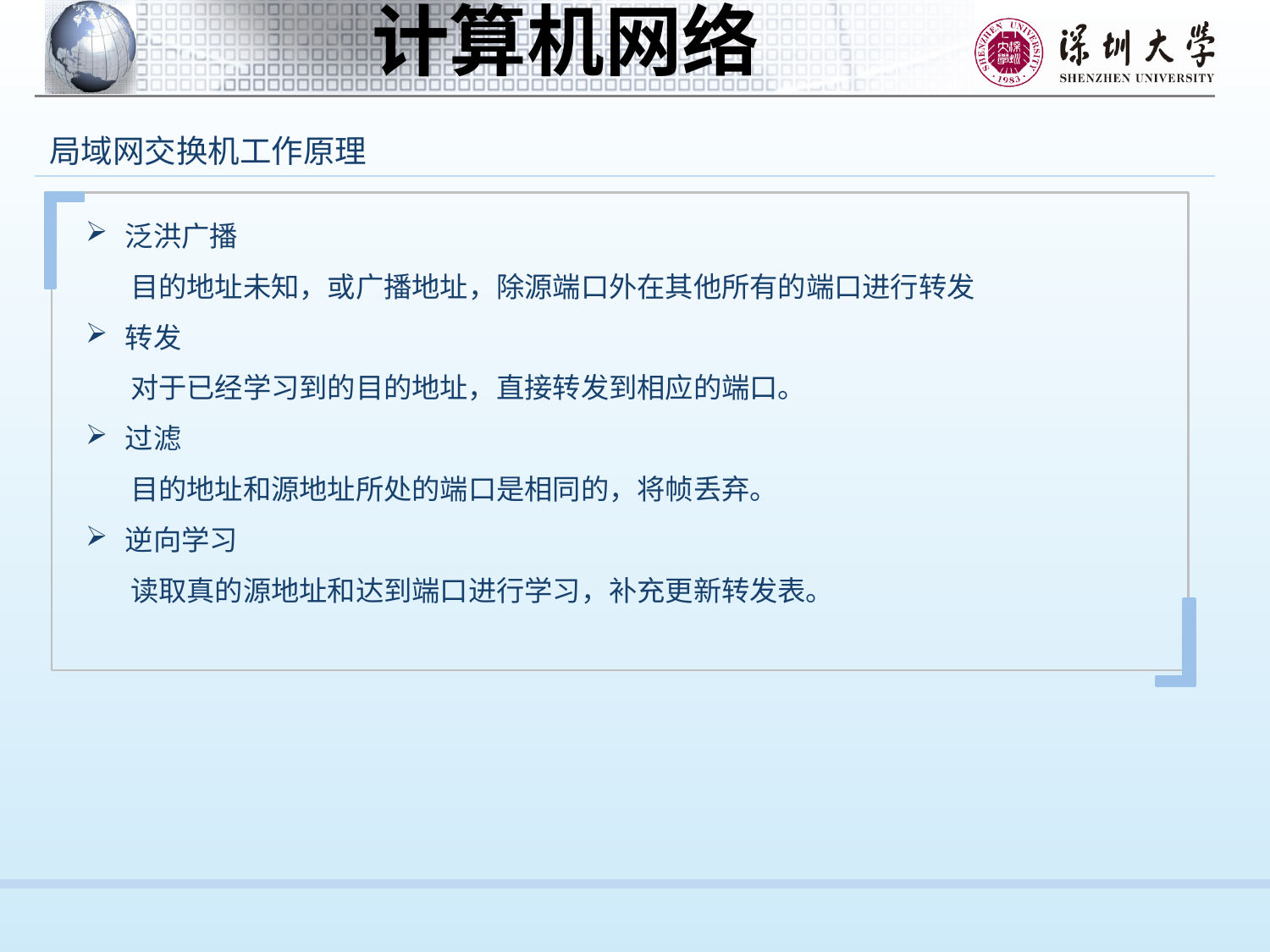

局域网交换机工作原理

泛洪广播
      目的地址未知，或广播地址，除源端口外在其他所有的端口进行转发
转发
      对于已经学习到的目的地址，直接转发到相应的端口。
过滤
      目的地址和源地址所处的端口是相同的，将帧丢弃。
逆向学习
      读取真的源地址和达到端口进行学习，补充更新转发表。